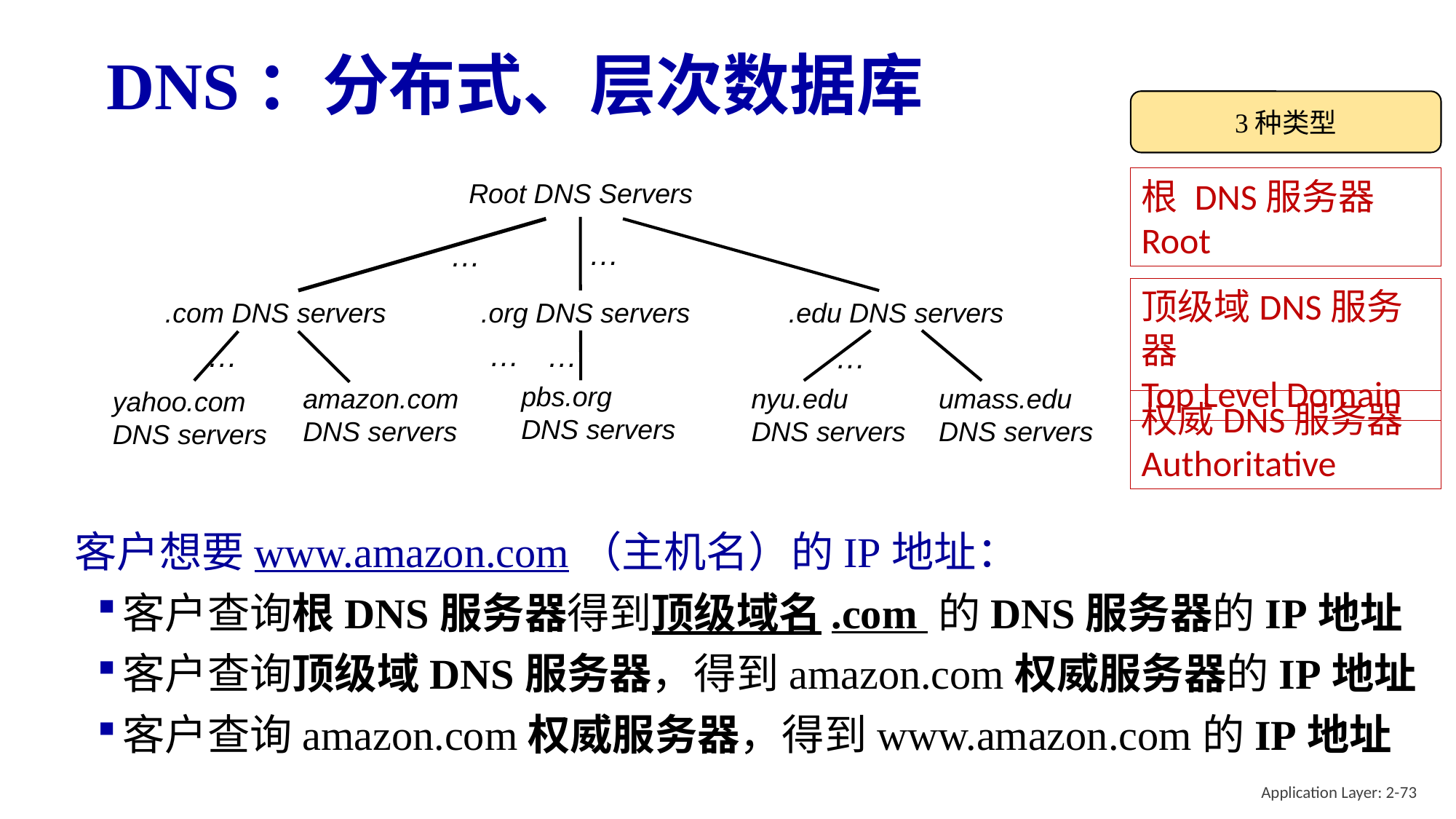

# DNS：分布式、层次数据库
3种类型
根 DNS服务器
Root
Root DNS Servers

…
…
顶级域DNS服务器
Top Level Domain
.com DNS servers
.org DNS servers
.edu DNS servers

…

…
…
…
pbs.org
DNS servers
amazon.com
DNS servers
nyu.edu
DNS servers
umass.edu
DNS servers
yahoo.com
DNS servers
权威DNS服务器
Authoritative
客户想要www.amazon.com（主机名）的IP地址：
客户查询根DNS服务器得到顶级域名.com 的DNS服务器的IP地址
客户查询顶级域DNS服务器，得到amazon.com权威服务器的IP地址
客户查询amazon.com权威服务器，得到www.amazon.com的IP地址
Application Layer: 2-73